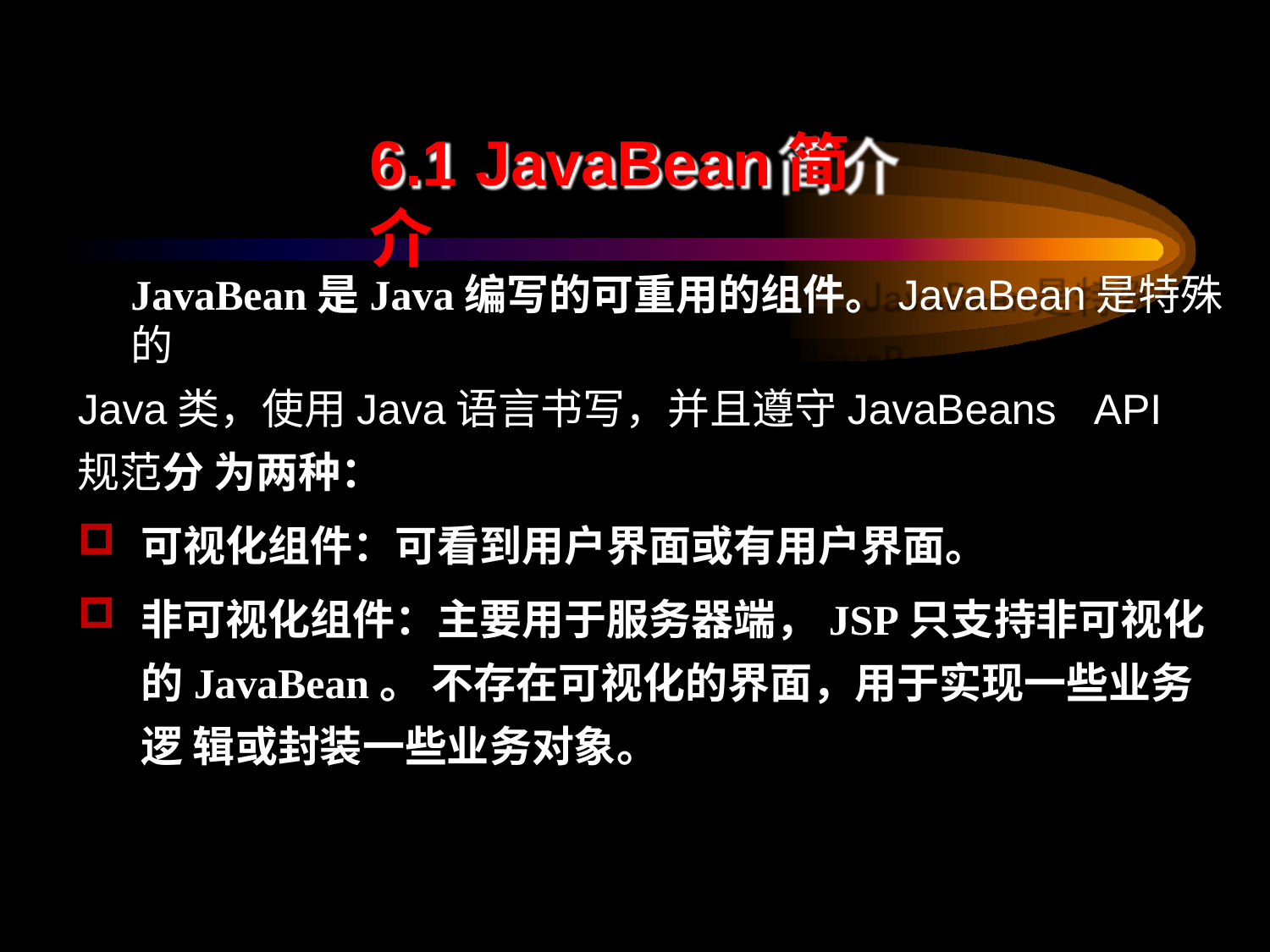

# 6.1 JavaBean简介

JavaBean是Java编写的可重用的组件。JavaBean是特殊的
Java类，使用Java语言书写，并且遵守JavaBeans	API规范分 为两种：
可视化组件：可看到用户界面或有用户界面。
非可视化组件：主要用于服务器端，JSP只支持非可视化 的JavaBean。 不存在可视化的界面，用于实现一些业务逻 辑或封装一些业务对象。